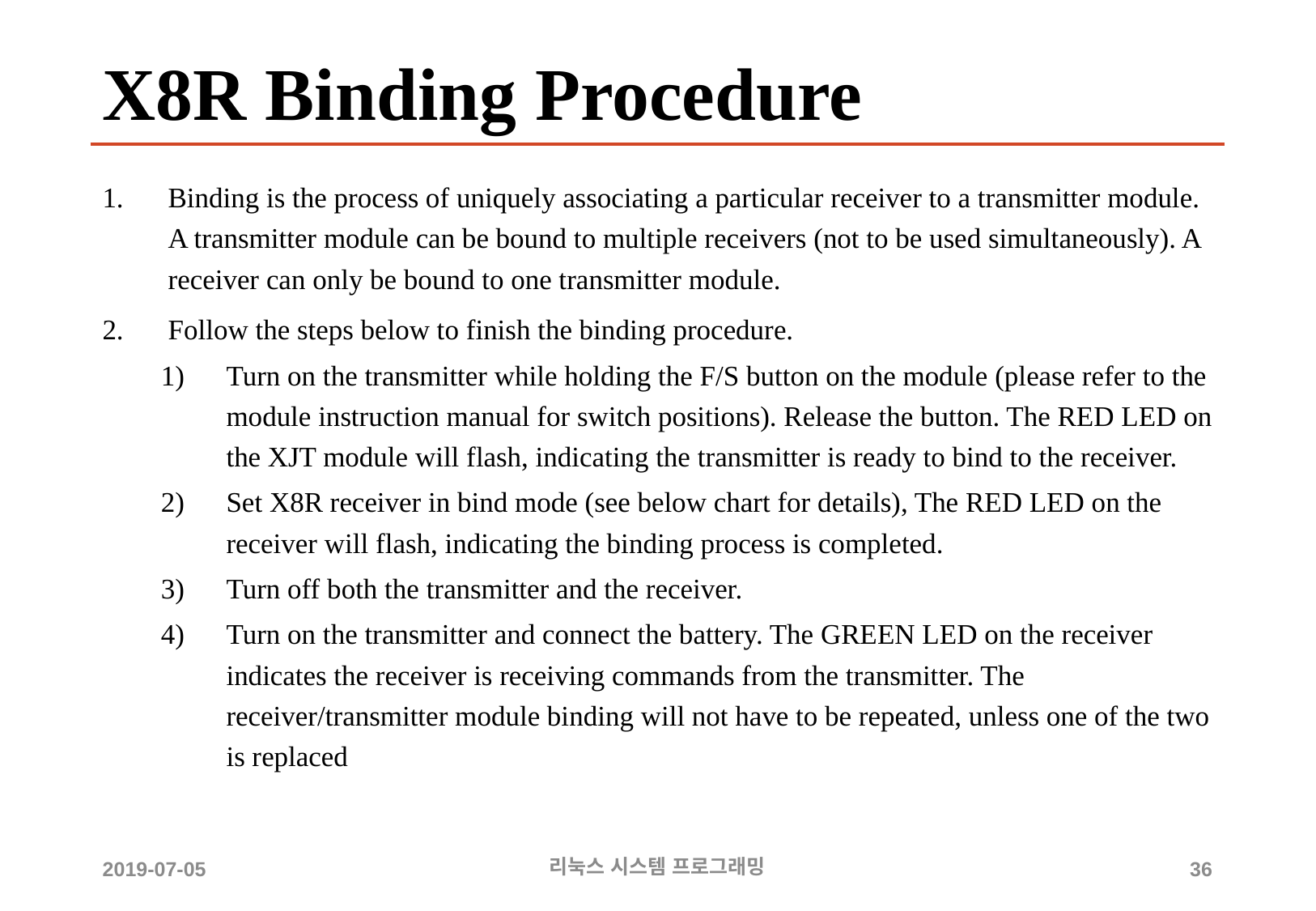

# X8R Binding Procedure
Binding is the process of uniquely associating a particular receiver to a transmitter module. A transmitter module can be bound to multiple receivers (not to be used simultaneously). A receiver can only be bound to one transmitter module.
Follow the steps below to finish the binding procedure.
Turn on the transmitter while holding the F/S button on the module (please refer to the module instruction manual for switch positions). Release the button. The RED LED on the XJT module will flash, indicating the transmitter is ready to bind to the receiver.
Set X8R receiver in bind mode (see below chart for details), The RED LED on the receiver will flash, indicating the binding process is completed.
Turn off both the transmitter and the receiver.
Turn on the transmitter and connect the battery. The GREEN LED on the receiver indicates the receiver is receiving commands from the transmitter. The receiver/transmitter module binding will not have to be repeated, unless one of the two is replaced
2019-07-05
리눅스 시스템 프로그래밍
36